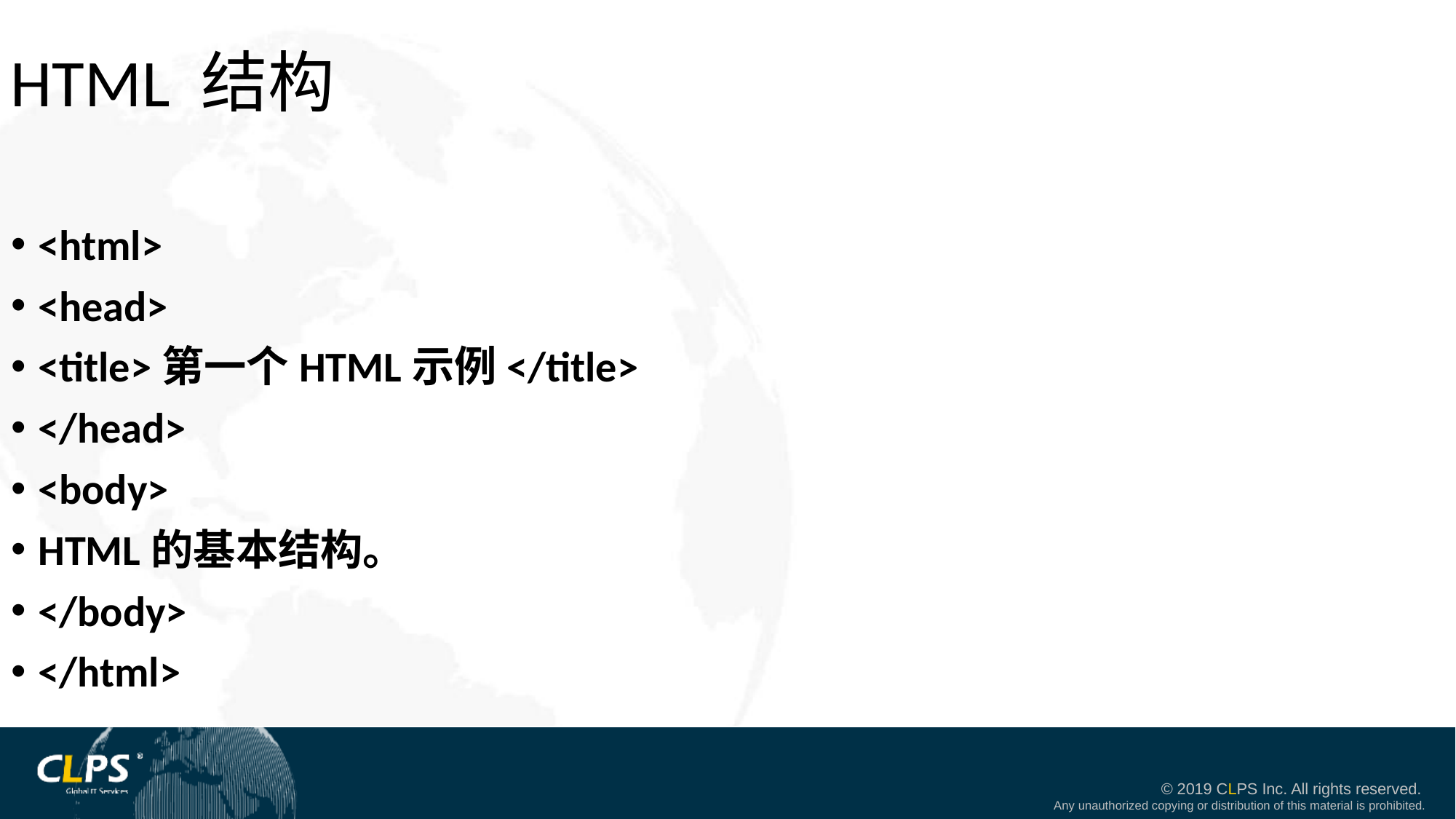

HTML 结构
<html>
<head>
<title>第一个HTML示例</title>
</head>
<body>
HTML的基本结构。
</body>
</html>